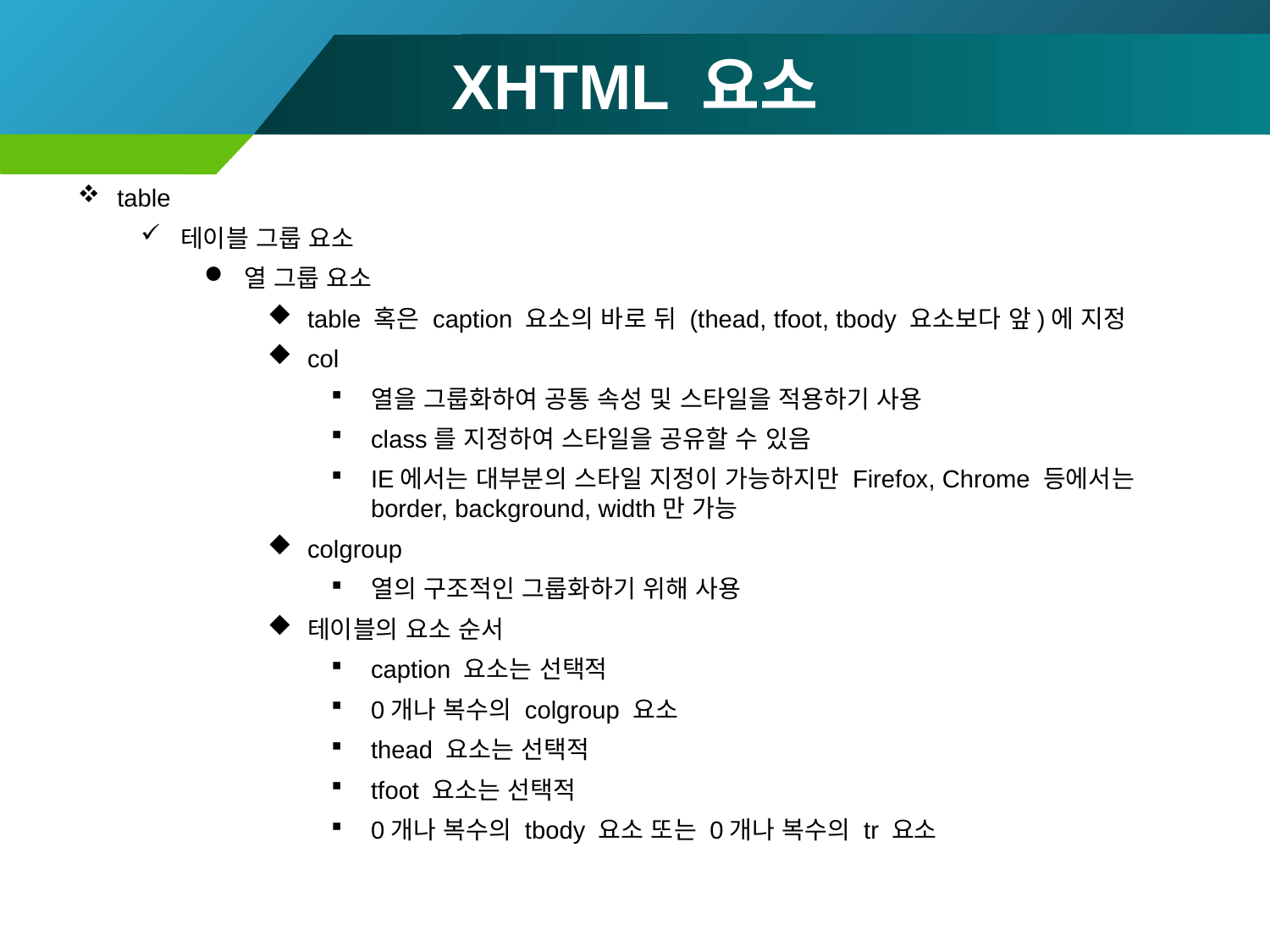

# XHTML 요소
table
테이블 그룹 요소
열 그룹 요소
table 혹은 caption 요소의 바로 뒤 (thead, tfoot, tbody 요소보다 앞)에 지정
col
열을 그룹화하여 공통 속성 및 스타일을 적용하기 사용
class를 지정하여 스타일을 공유할 수 있음
IE에서는 대부분의 스타일 지정이 가능하지만 Firefox, Chrome 등에서는 border, background, width만 가능
colgroup
열의 구조적인 그룹화하기 위해 사용
테이블의 요소 순서
caption 요소는 선택적
0개나 복수의 colgroup 요소
thead 요소는 선택적
tfoot 요소는 선택적
0개나 복수의 tbody 요소 또는 0개나 복수의 tr 요소
93